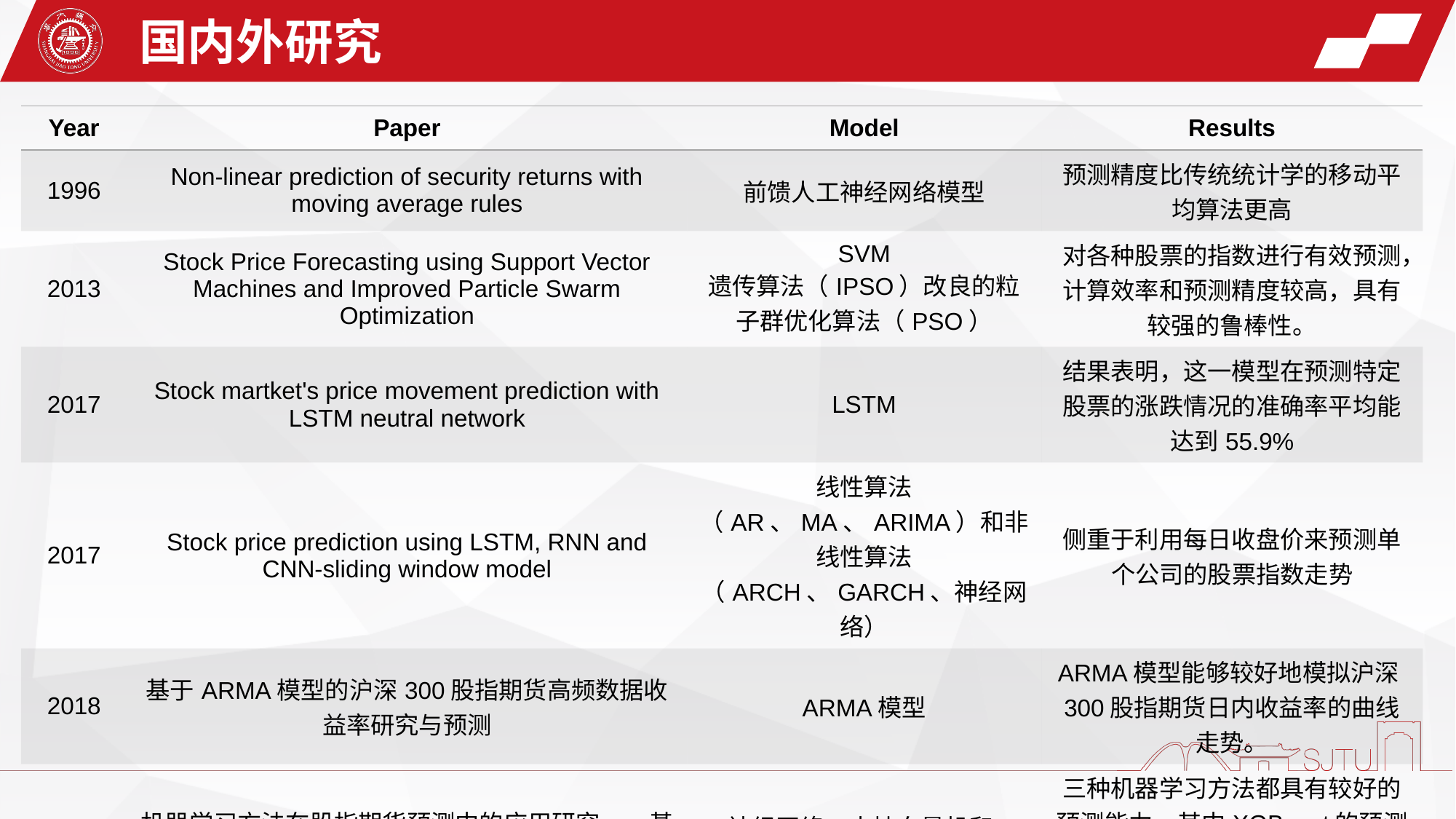

国内外研究
| Year | Paper | Model | Results |
| --- | --- | --- | --- |
| 1996 | Non-linear prediction of security returns with moving average rules | 前馈人工神经网络模型 | 预测精度比传统统计学的移动平均算法更高 |
| 2013 | Stock Price Forecasting using Support Vector Machines and Improved Particle Swarm Optimization | SVM 遗传算法（IPSO）改良的粒子群优化算法（PSO） | 对各种股票的指数进行有效预测，计算效率和预测精度较高，具有较强的鲁棒性。 |
| 2017 | Stock martket's price movement prediction with LSTM neutral network | LSTM | 结果表明，这一模型在预测特定股票的涨跌情况的准确率平均能达到55.9% |
| 2017 | Stock price prediction using LSTM, RNN and CNN-sliding window model | 线性算法（AR、MA、ARIMA）和非线性算法（ARCH、GARCH、神经网络） | 侧重于利用每日收盘价来预测单个公司的股票指数走势 |
| 2018 | 基于ARMA模型的沪深300股指期货高频数据收益率研究与预测 | ARMA模型 | ARMA模型能够较好地模拟沪深300股指期货日内收益率的曲线走势。 |
| 2018 | 机器学习方法在股指期货预测中的应用研究——基于BP神经网络、SVM和XGBoost的比较分析 | 神经网络、支持向量机和XGBoost | 三种机器学习方法都具有较好的预测能力，其中XGBoost的预测能力要优于传统的神经网络和SVM模型 |